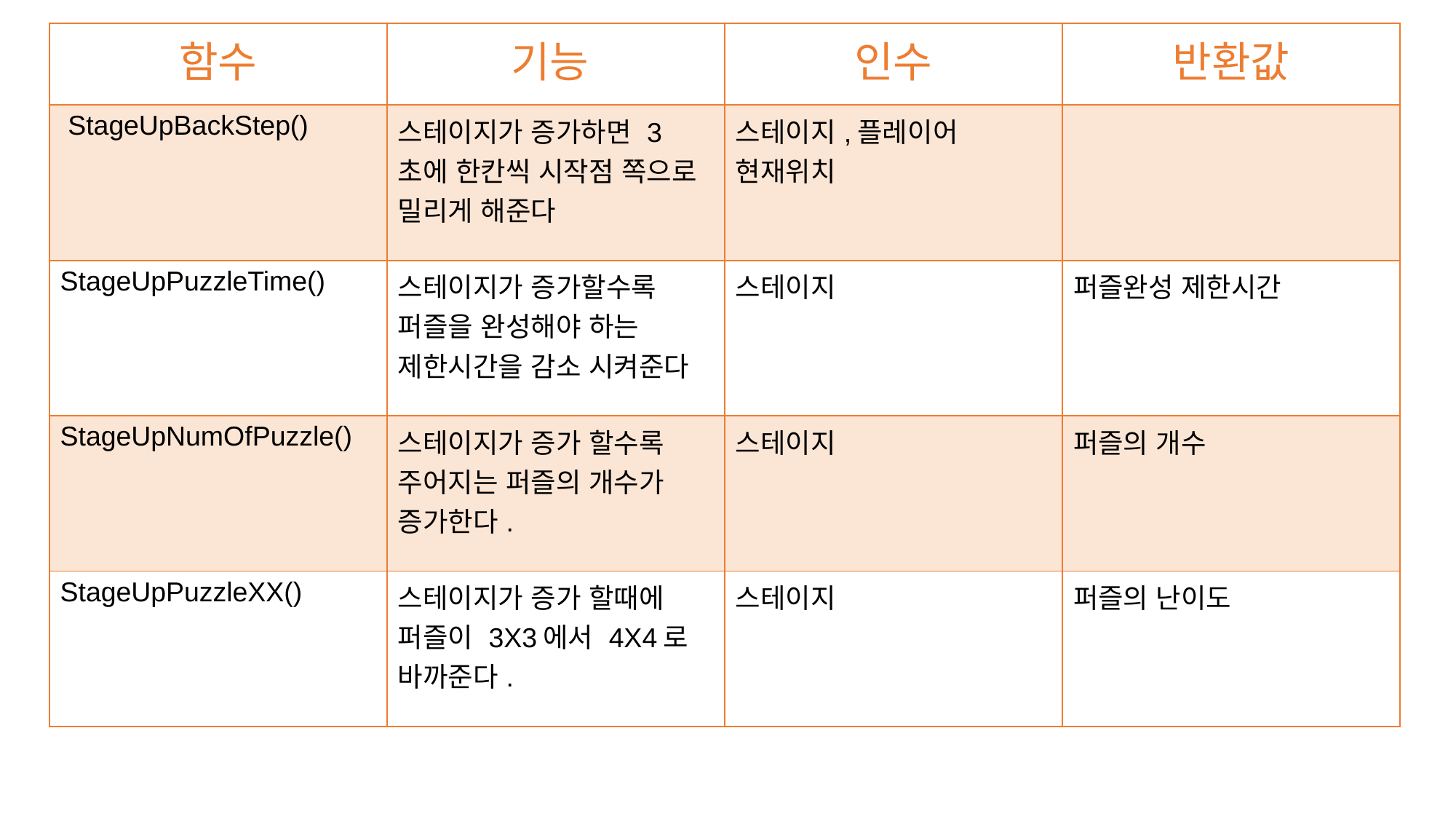

| 함수 | 기능 | 인수 | 반환값 |
| --- | --- | --- | --- |
| StageUpBackStep() | 스테이지가 증가하면 3초에 한칸씩 시작점 쪽으로 밀리게 해준다 | 스테이지,플레이어 현재위치 |  |
| StageUpPuzzleTime() | 스테이지가 증가할수록 퍼즐을 완성해야 하는 제한시간을 감소 시켜준다 | 스테이지 | 퍼즐완성 제한시간 |
| StageUpNumOfPuzzle() | 스테이지가 증가 할수록 주어지는 퍼즐의 개수가 증가한다. | 스테이지 | 퍼즐의 개수 |
| StageUpPuzzleXX() | 스테이지가 증가 할때에 퍼즐이 3X3에서 4X4로 바까준다. | 스테이지 | 퍼즐의 난이도 |